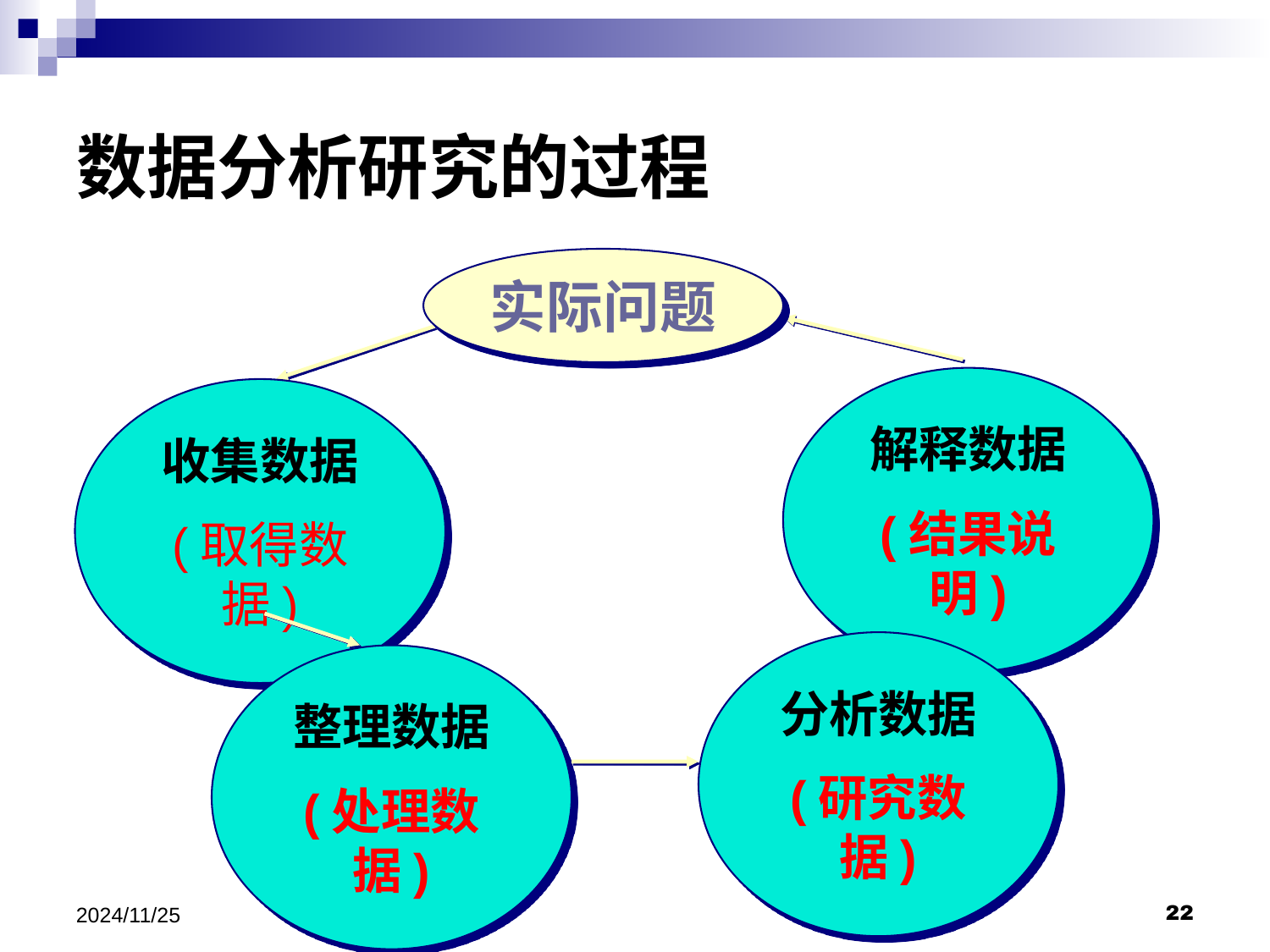

# 数据分析研究的过程
实际问题

解释数据
(结果说明)

收集数据
(取得数据)

整理数据
(处理数据)
分析数据
(研究数据)

2024/11/25
22